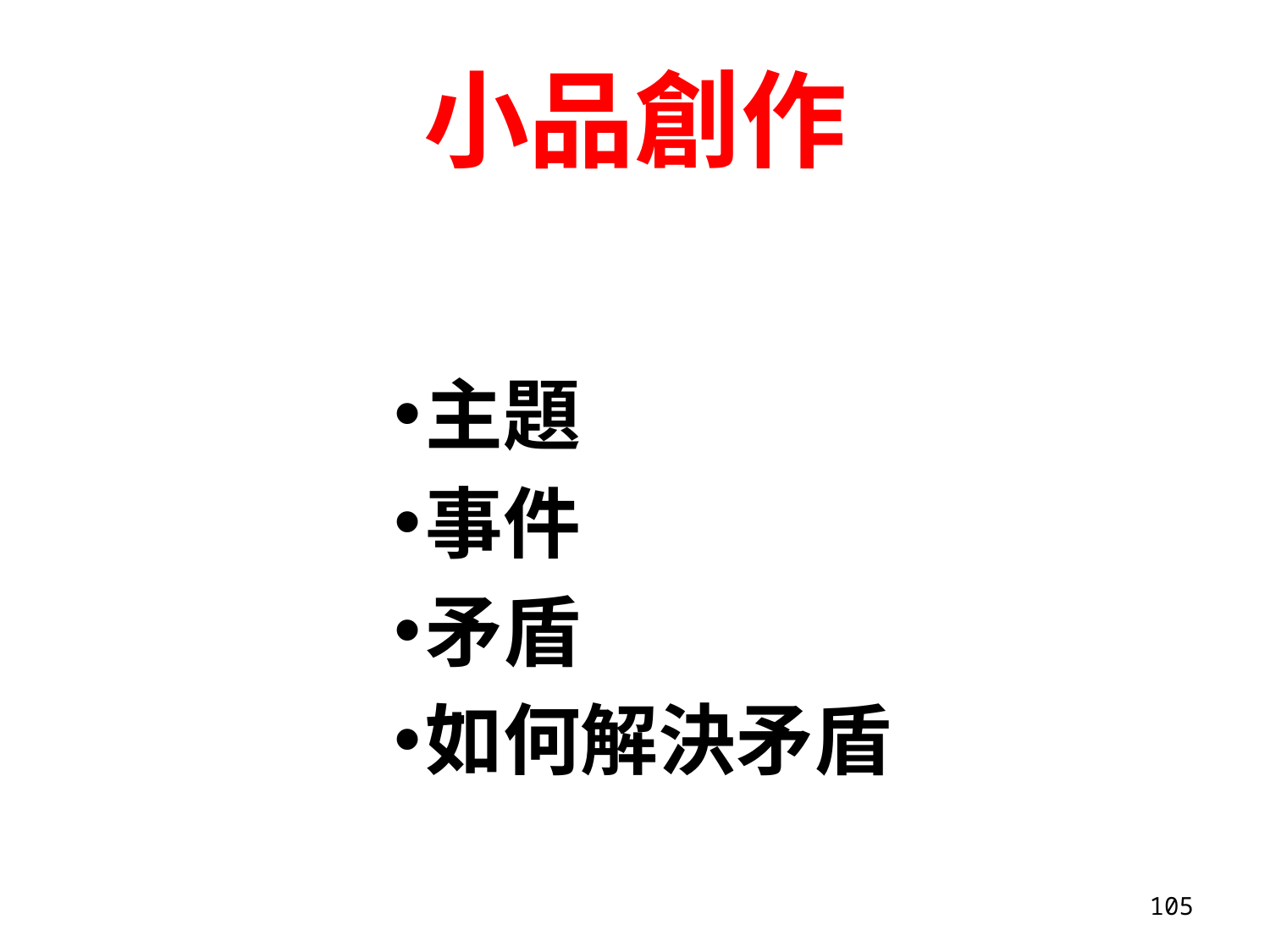

# 小品創作
主題
事件
矛盾
如何解決矛盾

105